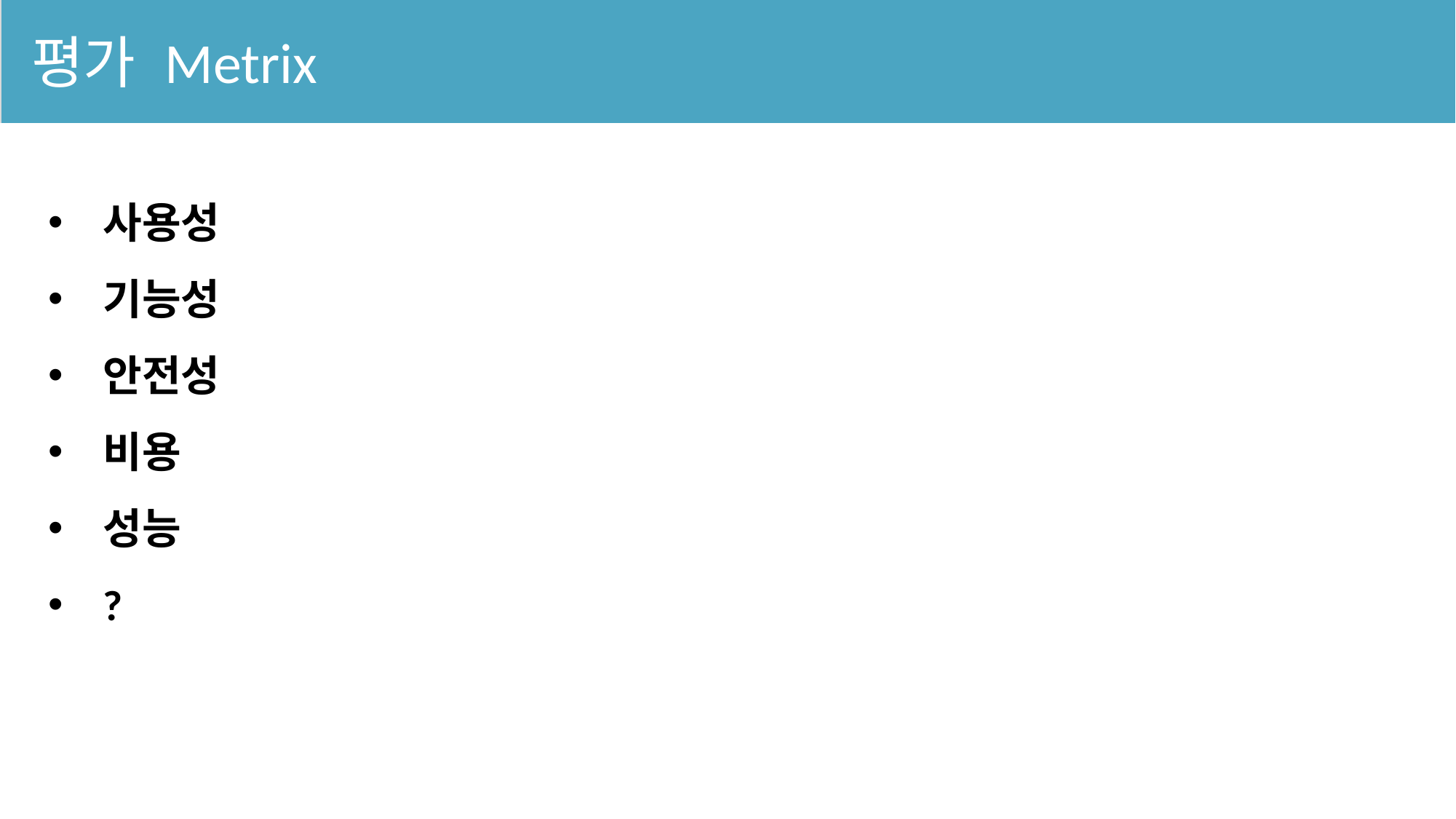

평가 Metrix
사용성
기능성
안전성
비용
성능
?